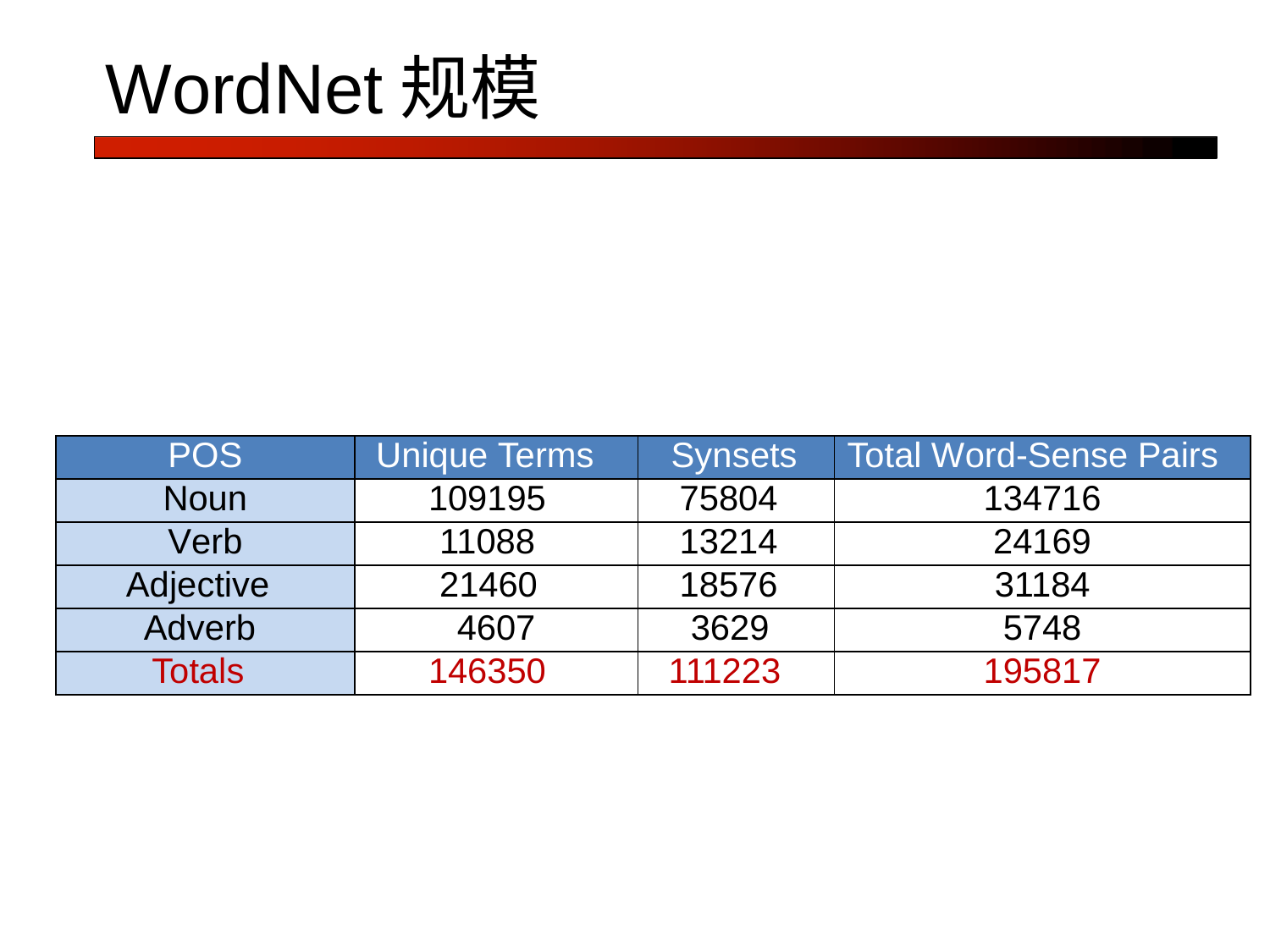

# WordNet规模

| POS | Unique Terms | Synsets | Total Word-Sense Pairs |
| --- | --- | --- | --- |
| Noun | 109195 | 75804 | 134716 |
| Verb | 11088 | 13214 | 24169 |
| Adjective | 21460 | 18576 | 31184 |
| Adverb | 4607 | 3629 | 5748 |
| Totals | 146350 | 111223 | 195817 |